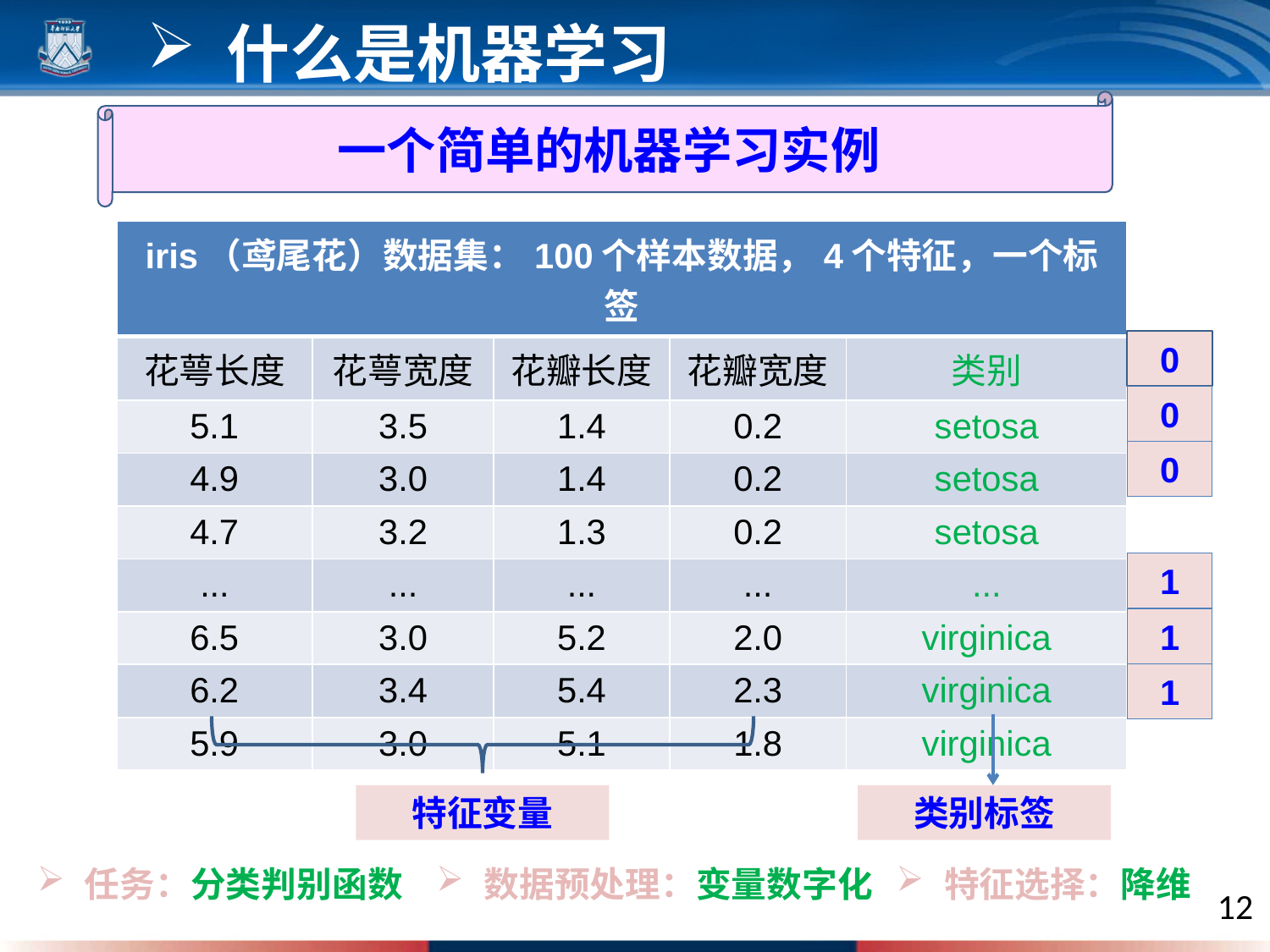

什么是机器学习
一个简单的机器学习实例
| iris（鸢尾花）数据集：100个样本数据，4个特征，一个标签 |  |  |  |  |
| --- | --- | --- | --- | --- |
| 花萼长度 | 花萼宽度 | 花瓣长度 | 花瓣宽度 | 类别 |
| 5.1 | 3.5 | 1.4 | 0.2 | setosa |
| 4.9 | 3.0 | 1.4 | 0.2 | setosa |
| 4.7 | 3.2 | 1.3 | 0.2 | setosa |
| ... | ... | ... | ... | ... |
| 6.5 | 3.0 | 5.2 | 2.0 | virginica |
| 6.2 | 3.4 | 5.4 | 2.3 | virginica |
| 5.9 | 3.0 | 5.1 | 1.8 | virginica |
0
0
0

1
1
1
特征变量
输入/自变量
类别标签
输出/因变量
任务：分类判别函数
数据预处理：变量数字化
特征选择：降维